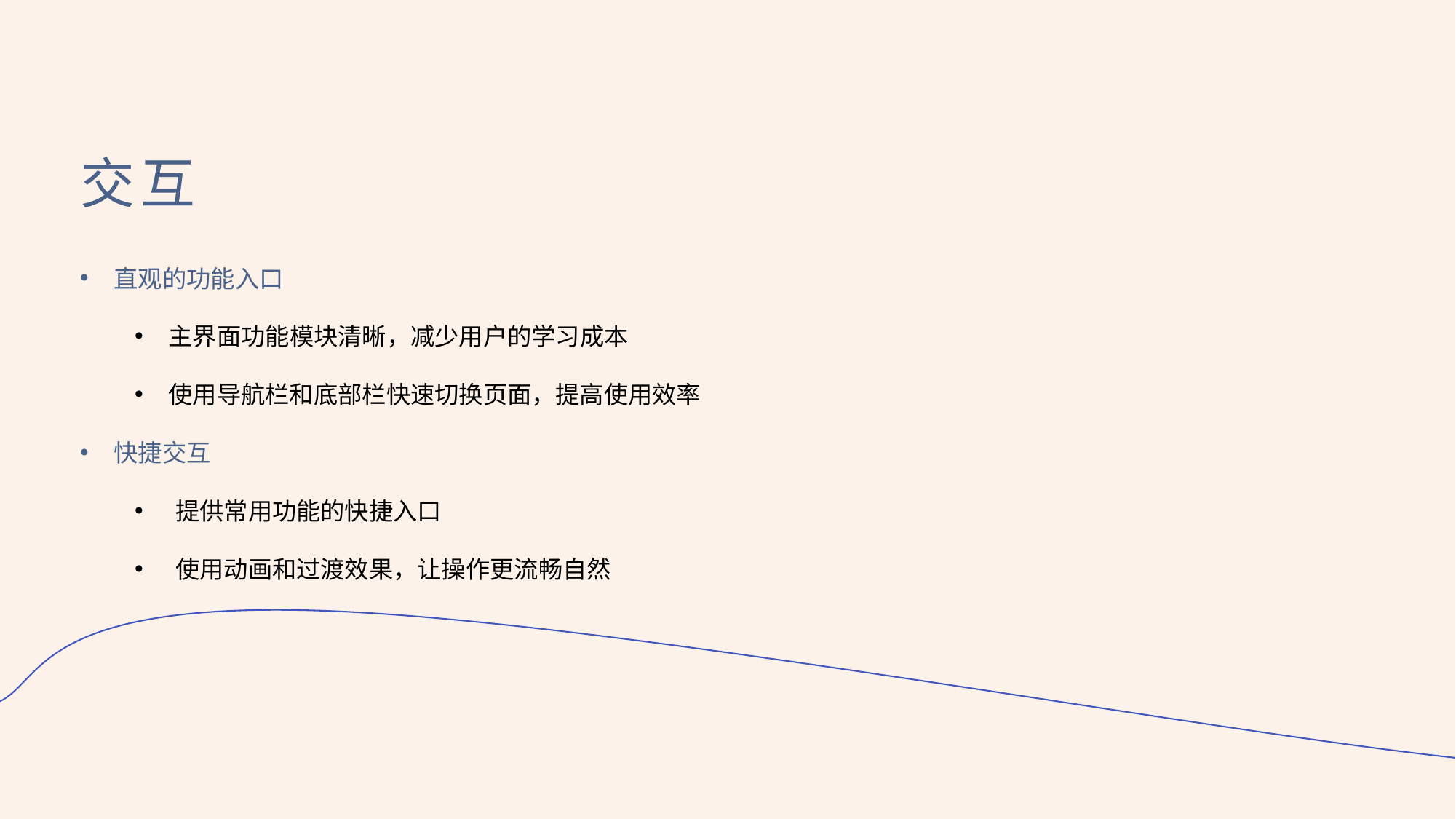

交互
直观的功能入口
主界面功能模块清晰，减少用户的学习成本
使用导航栏和底部栏快速切换页面，提高使用效率
快捷交互
提供常用功能的快捷入口
使用动画和过渡效果，让操作更流畅自然